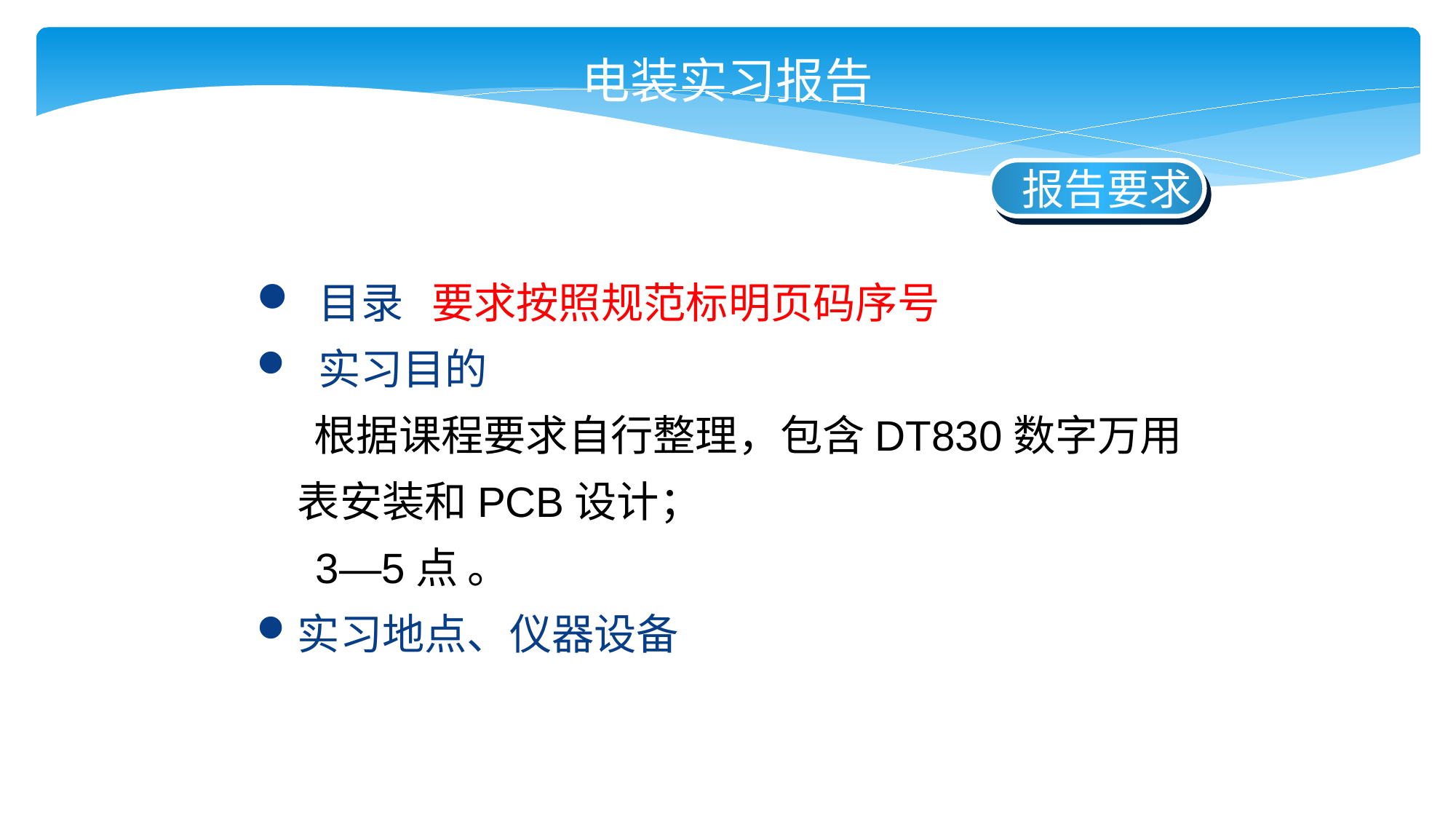

电装实习报告
 报告要求
 目录   要求按照规范标明页码序号
实习目的
     根据课程要求自行整理，包含DT830数字万用表安装和PCB设计；
     3—5点 。
实习地点、仪器设备